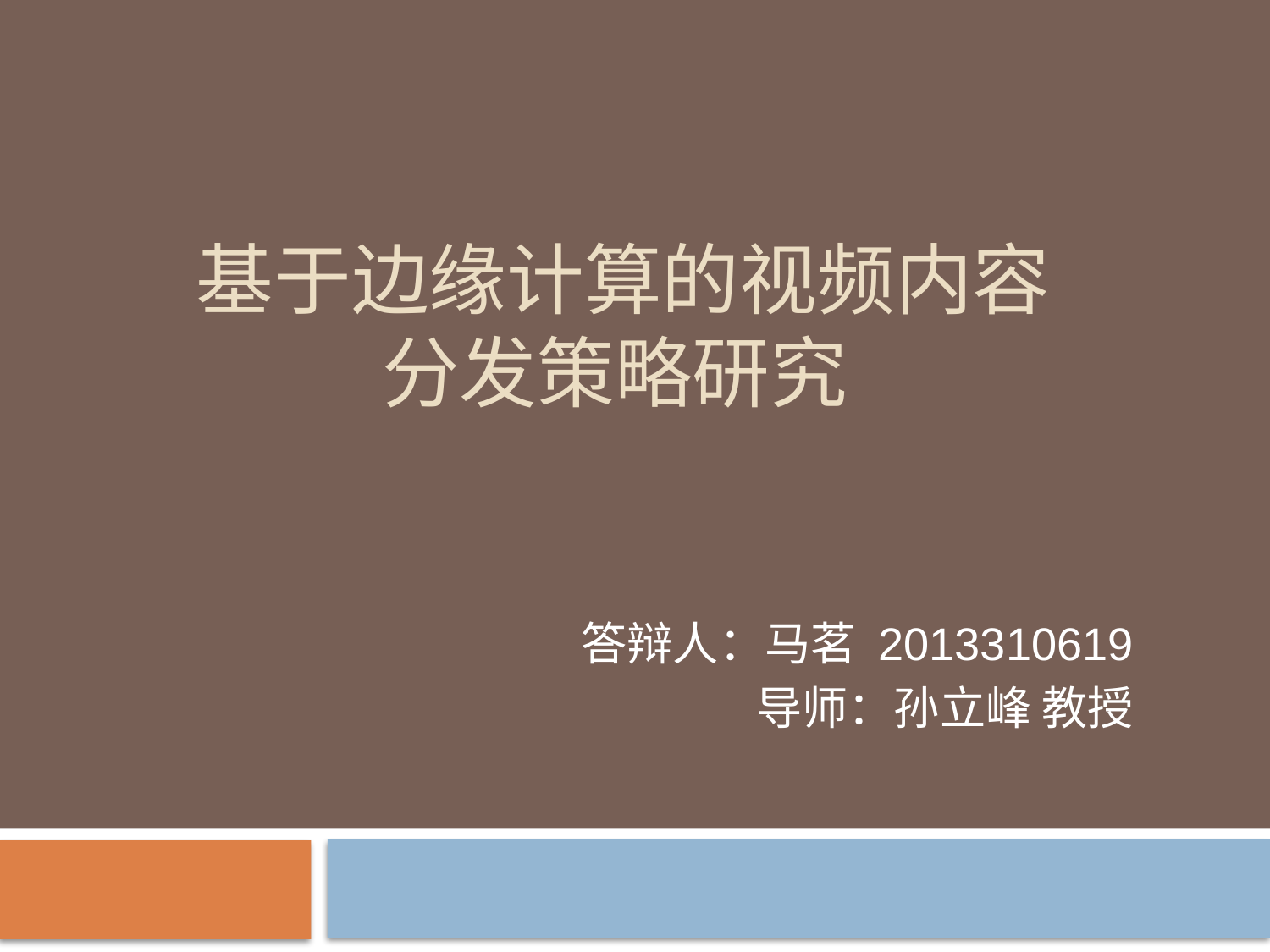

# 基于边缘计算的视频内容 分发策略研究
答辩人：马茗 2013310619
导师：孙立峰 教授